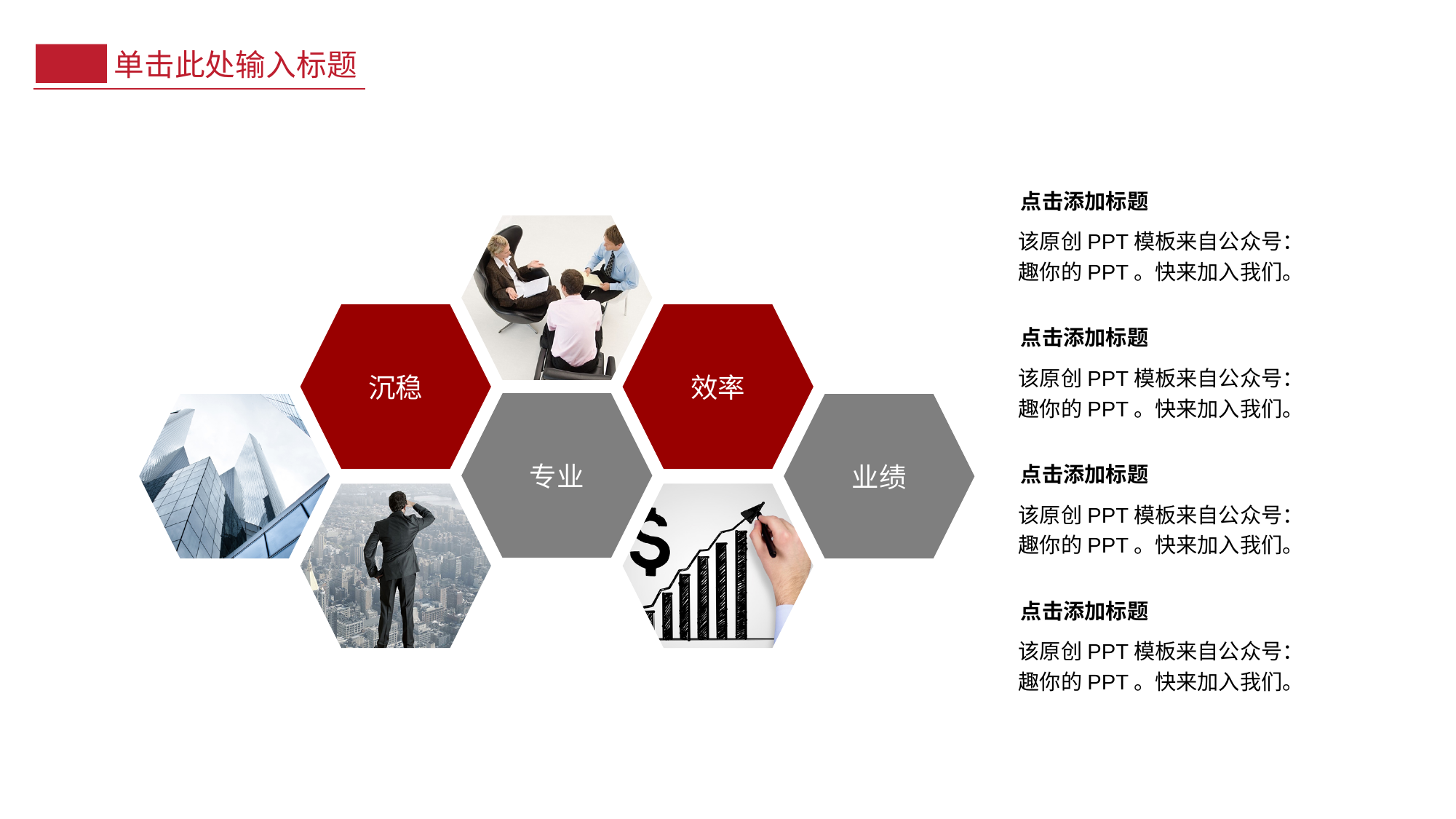

单击此处输入标题
点击添加标题
该原创PPT模板来自公众号：趣你的PPT。快来加入我们。

沉稳
效率
点击添加标题
该原创PPT模板来自公众号：趣你的PPT。快来加入我们。
专业

业绩
点击添加标题
该原创PPT模板来自公众号：趣你的PPT。快来加入我们。

点击添加标题
该原创PPT模板来自公众号：趣你的PPT。快来加入我们。